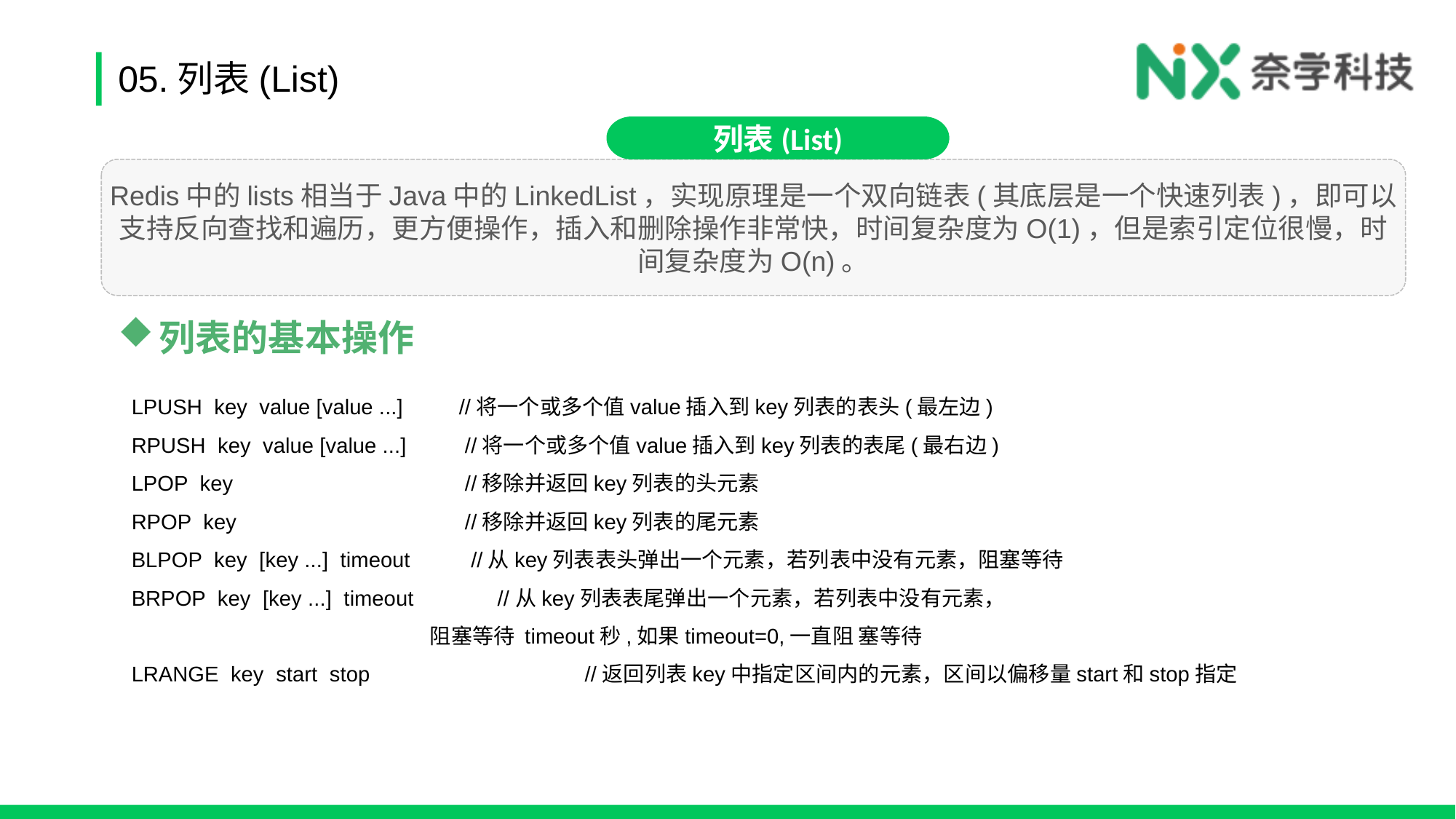

# 05.列表(List)
列表(List)
Redis中的lists相当于Java中的LinkedList，实现原理是一个双向链表(其底层是一个快速列表)，即可以支持反向查找和遍历，更方便操作，插入和删除操作非常快，时间复杂度为O(1)，但是索引定位很慢，时间复杂度为O(n)。
列表的基本操作
LPUSH  key  value [value ...] 	//将一个或多个值value插入到key列表的表头(最左边)
RPUSH  key  value [value ...]	 //将一个或多个值value插入到key列表的表尾(最右边)
LPOP  key			 //移除并返回key列表的头元素
RPOP  key			 //移除并返回key列表的尾元素
BLPOP  key  [key ...]  timeout	  //从key列表表头弹出一个元素，若列表中没有元素，阻塞等待
BRPOP  key  [key ...]  timeout              //从key列表表尾弹出一个元素，若列表中没有元素，
                                                              阻塞等待 timeout秒,如果timeout=0,一直阻 塞等待
LRANGE  key  start  stop	                     //返回列表key中指定区间内的元素，区间以偏移量start和stop指定